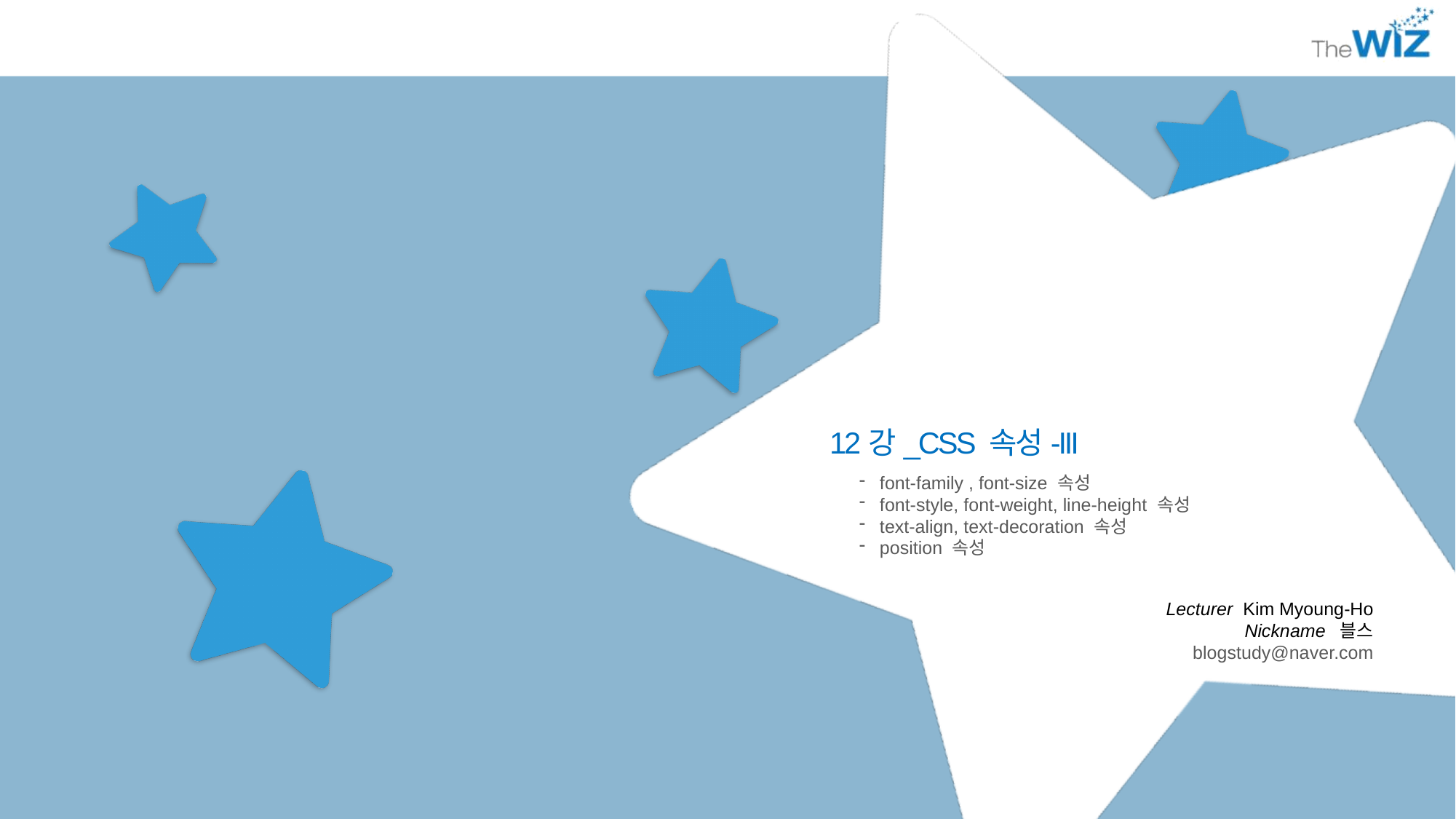

12강_CSS 속성-III
font-family , font-size 속성
font-style, font-weight, line-height 속성
text-align, text-decoration 속성
position 속성
Lecturer  Kim Myoung-Ho
Nickname  블스
blogstudy@naver.com